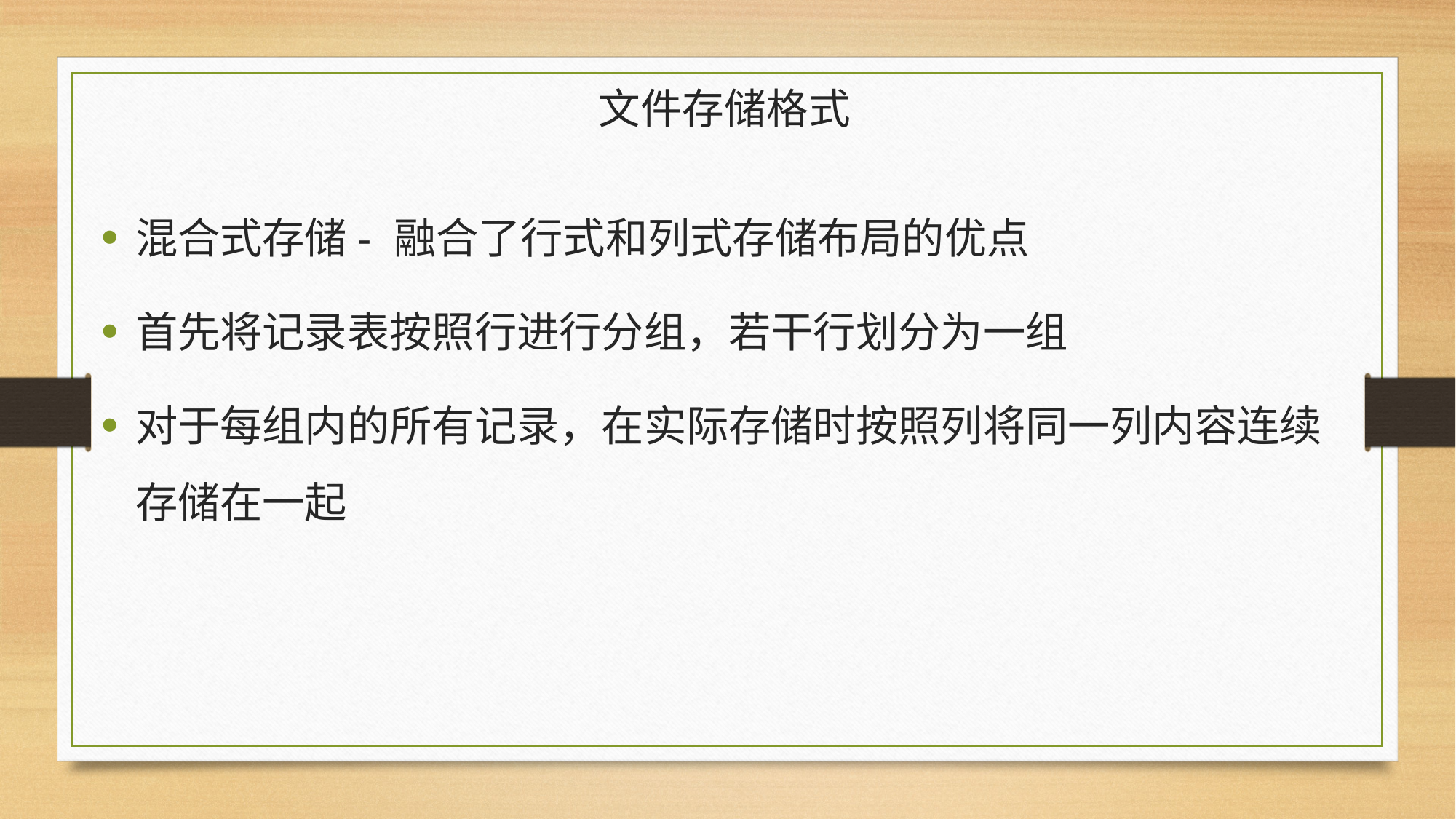

# 文件存储格式
混合式存储- 融合了行式和列式存储布局的优点
首先将记录表按照行进行分组，若干行划分为一组
对于每组内的所有记录，在实际存储时按照列将同一列内容连续存储在一起